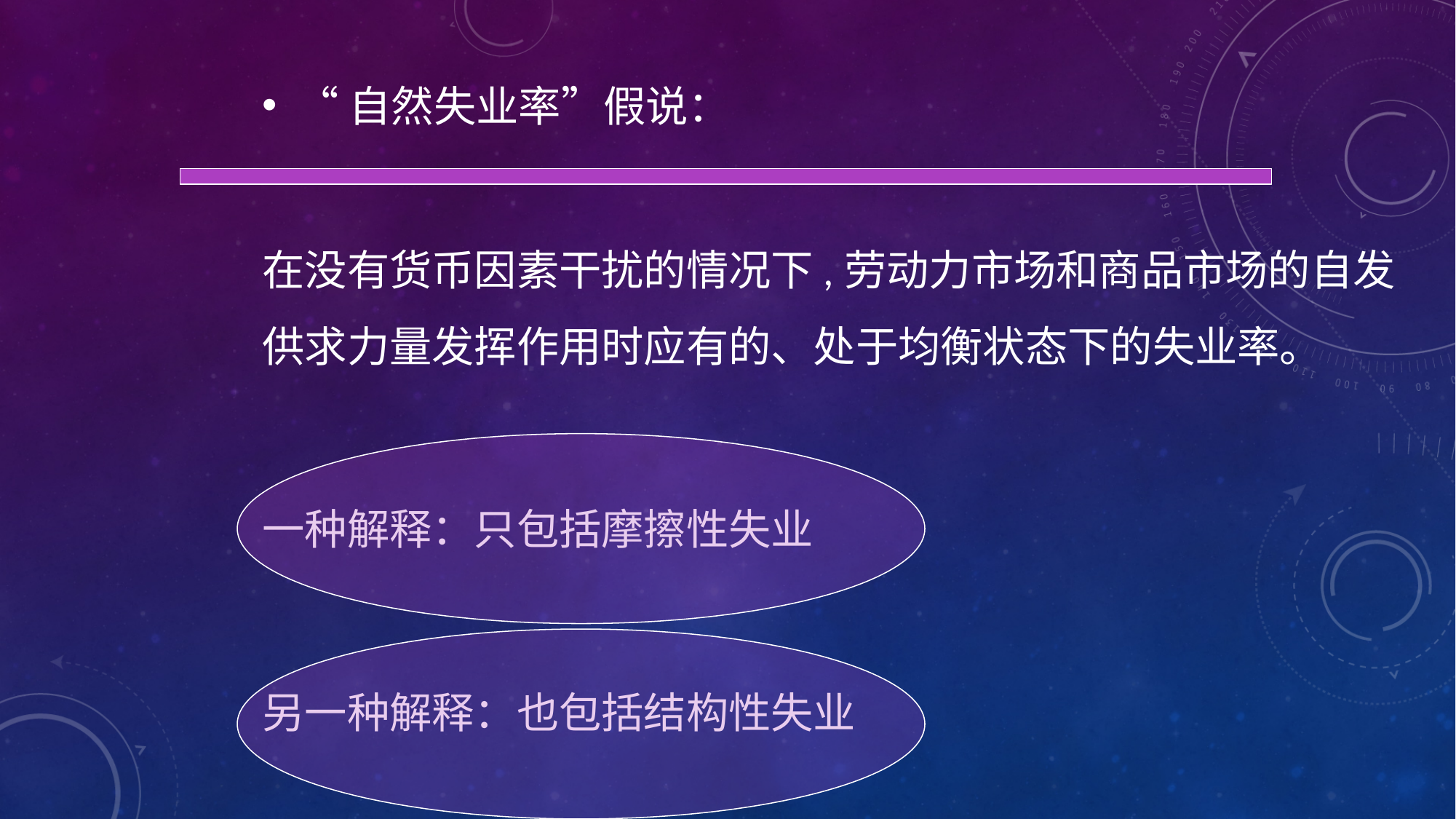

“自然失业率”假说：

在没有货币因素干扰的情况下,劳动力市场和商品市场的自发供求力量发挥作用时应有的、处于均衡状态下的失业率。

一种解释：只包括摩擦性失业

另一种解释：也包括结构性失业